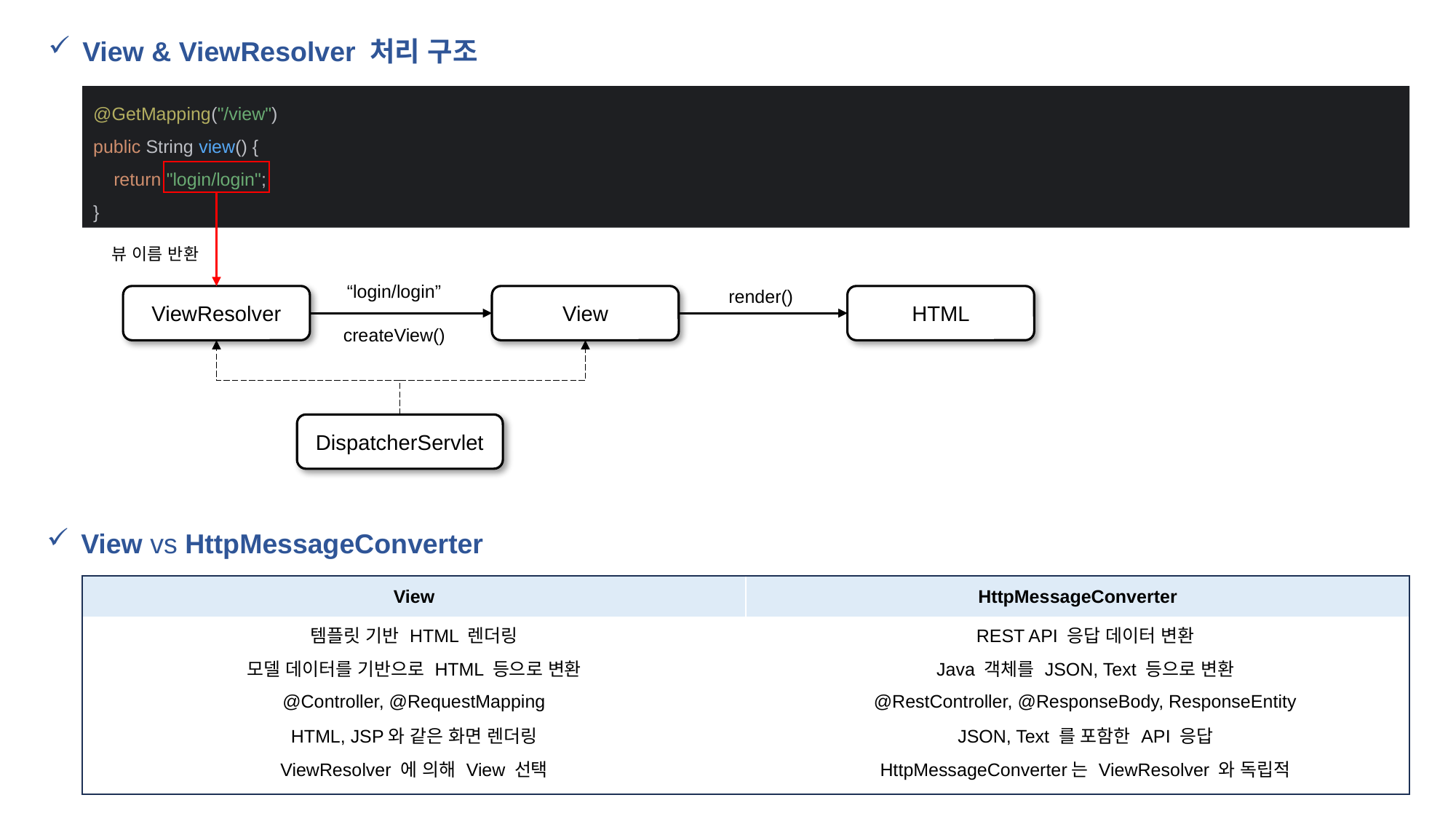

View & ViewResolver 처리 구조
@GetMapping("/view")
public String view() {
    return "login/login";
}

뷰 이름 반환
“login/login”
render()
ViewResolver
View
HTML
createView()
DispatcherServlet
View vs HttpMessageConverter
| View | HttpMessageConverter |
| --- | --- |
| 템플릿 기반 HTML 렌더링 | REST API 응답 데이터 변환 |
| 모델 데이터를 기반으로 HTML 등으로 변환 | Java 객체를 JSON, Text 등으로 변환 |
| @Controller, @RequestMapping | @RestController, @ResponseBody, ResponseEntity |
| HTML, JSP와 같은 화면 렌더링 | JSON, Text 를 포함한 API 응답 |
| ViewResolver 에 의해 View 선택 | HttpMessageConverter는 ViewResolver 와 독립적 |